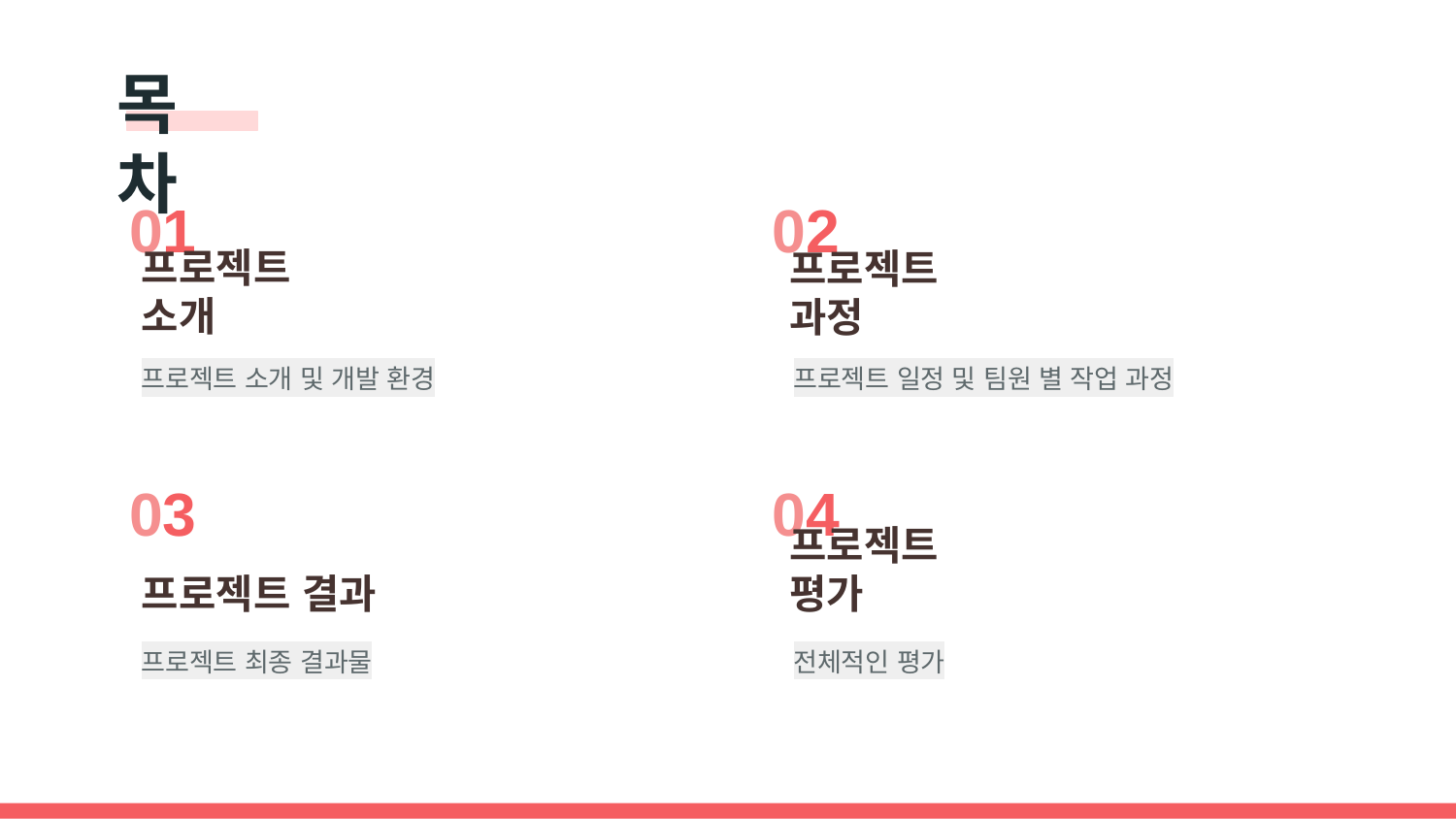

# 목차

01
02
프로젝트 과정
프로젝트 소개
프로젝트 소개 및 개발 환경
프로젝트 일정 및 팀원 별 작업 과정

03
04
프로젝트 결과
프로젝트 평가
전체적인 평가
프로젝트 최종 결과물